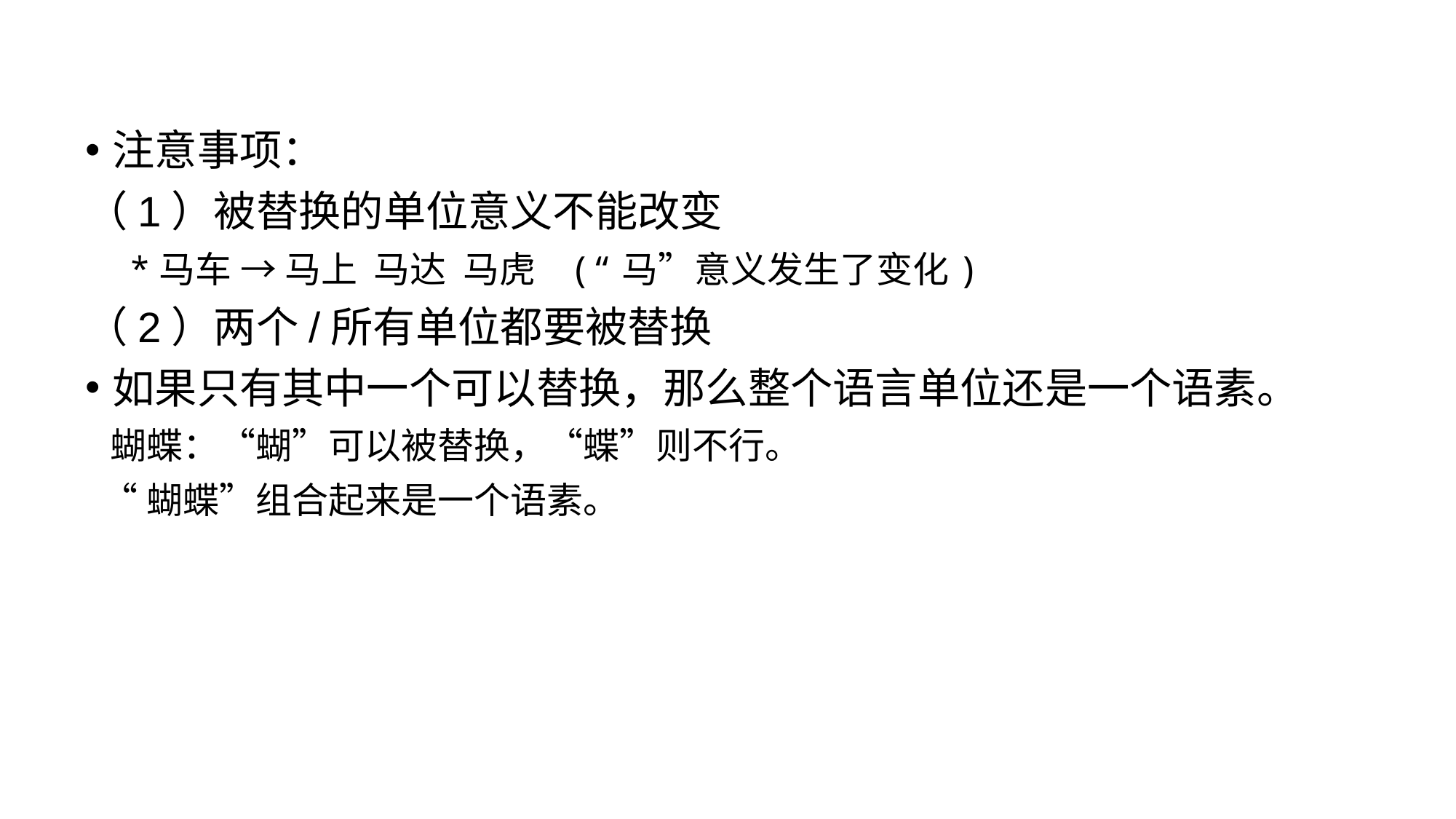

注意事项：
（1）被替换的单位意义不能改变
  *马车 → 马上  马达  马虎   (“马”意义发生了变化)
（2）两个/所有单位都要被替换
如果只有其中一个可以替换，那么整个语言单位还是一个语素。
  蝴蝶：“蝴”可以被替换，“蝶”则不行。
  “蝴蝶”组合起来是一个语素。